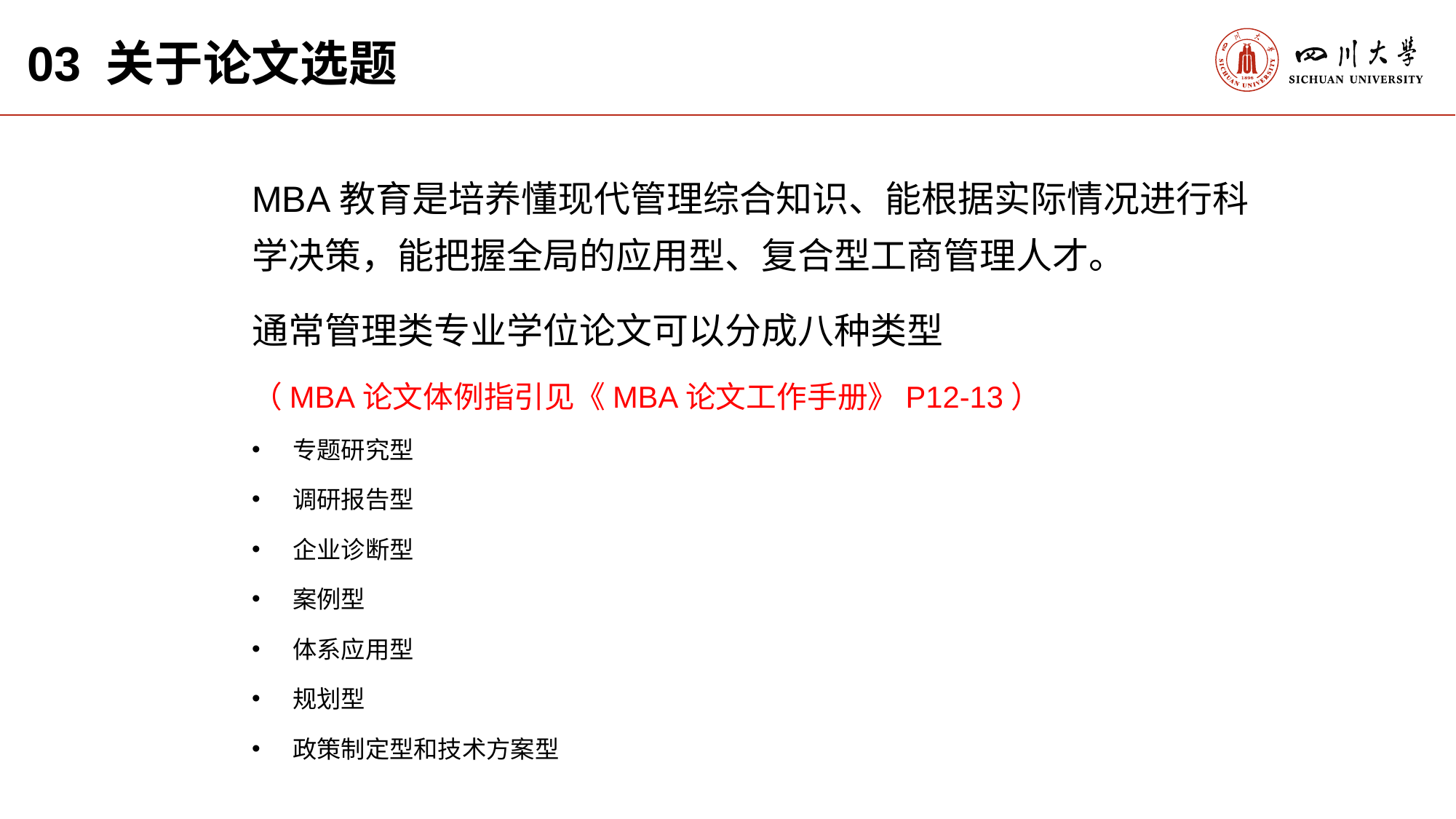

03 关于论文选题
MBA教育是培养懂现代管理综合知识、能根据实际情况进行科学决策，能把握全局的应用型、复合型工商管理人才。
通常管理类专业学位论文可以分成八种类型
（MBA论文体例指引见《MBA论文工作手册》P12-13）
专题研究型
调研报告型
企业诊断型
案例型
体系应用型
规划型
政策制定型和技术方案型